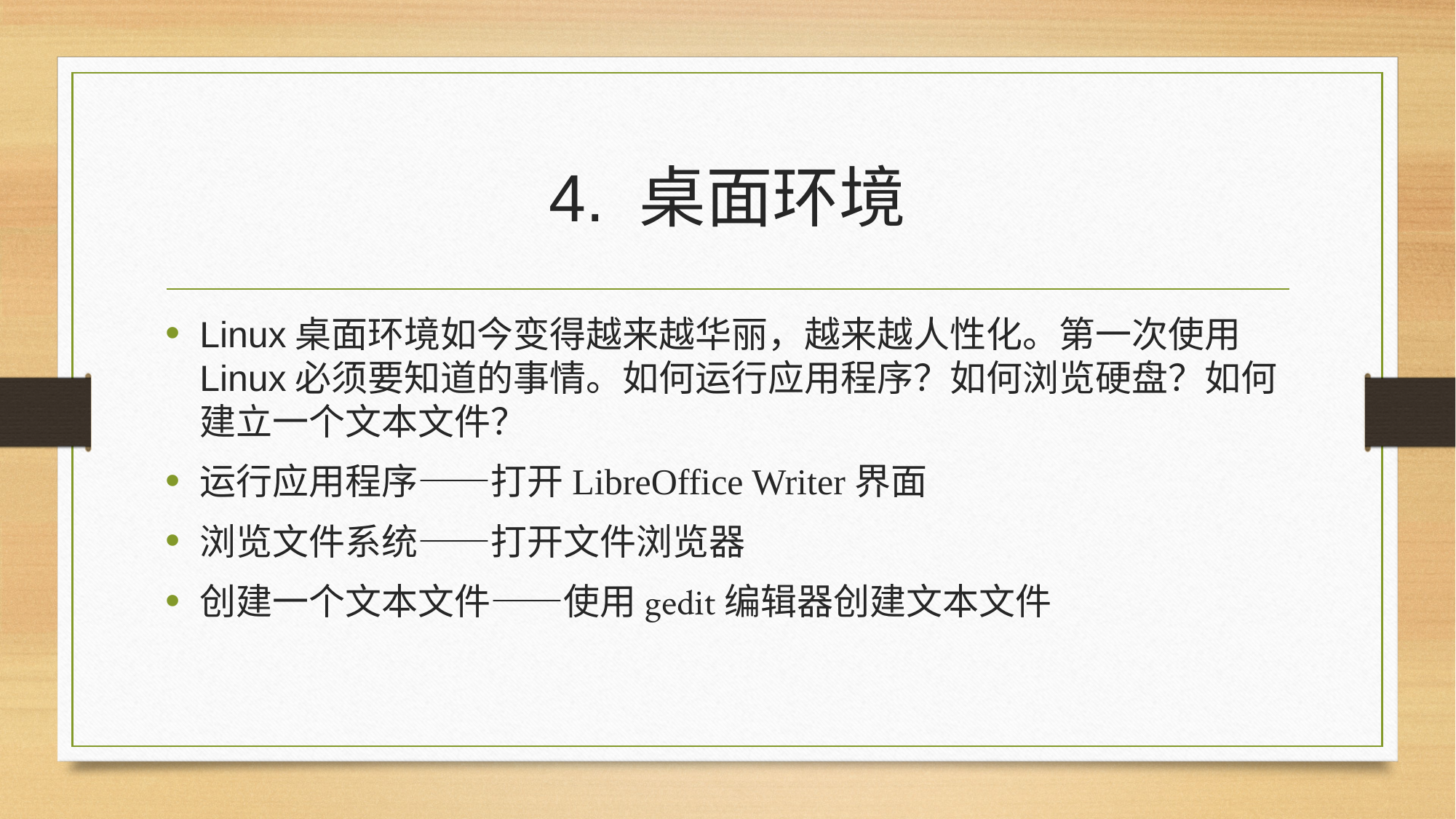

# 4. 桌面环境
Linux桌面环境如今变得越来越华丽，越来越人性化。第一次使用Linux必须要知道的事情。如何运行应用程序？如何浏览硬盘？如何建立一个文本文件？
运行应用程序——打开LibreOffice Writer界面
浏览文件系统——打开文件浏览器
创建一个文本文件——使用gedit编辑器创建文本文件